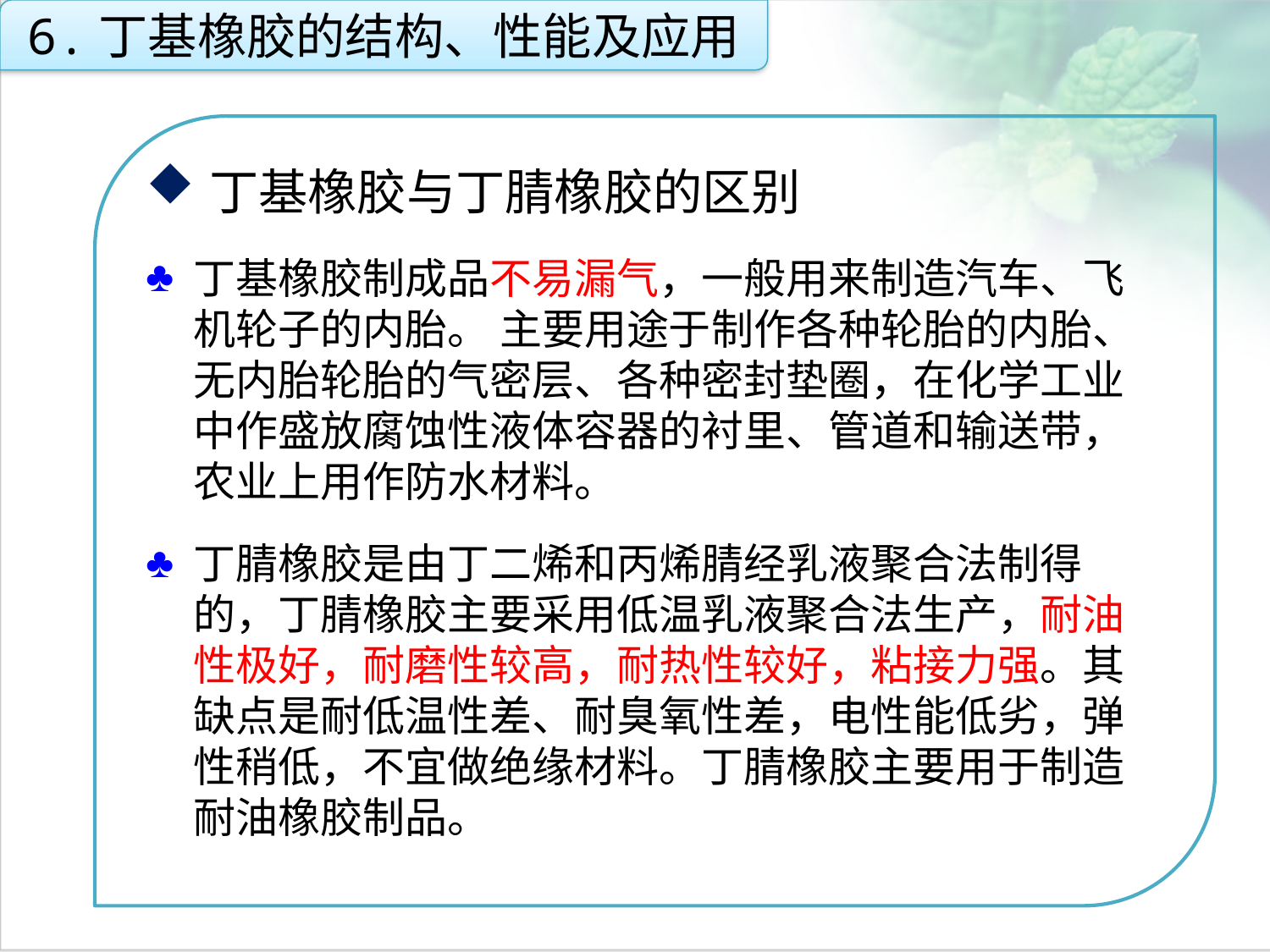

6.丁基橡胶的结构、性能及应用
丁基橡胶与丁腈橡胶的区别
丁基橡胶制成品不易漏气，一般用来制造汽车、飞机轮子的内胎。 主要用途于制作各种轮胎的内胎、无内胎轮胎的气密层、各种密封垫圈，在化学工业中作盛放腐蚀性液体容器的衬里、管道和输送带，农业上用作防水材料。
丁腈橡胶是由丁二烯和丙烯腈经乳液聚合法制得的，丁腈橡胶主要采用低温乳液聚合法生产，耐油性极好，耐磨性较高，耐热性较好，粘接力强。其缺点是耐低温性差、耐臭氧性差，电性能低劣，弹性稍低，不宜做绝缘材料。丁腈橡胶主要用于制造耐油橡胶制品。
点击添加文本
点击添加文本
点击添加文本
点击添加文本